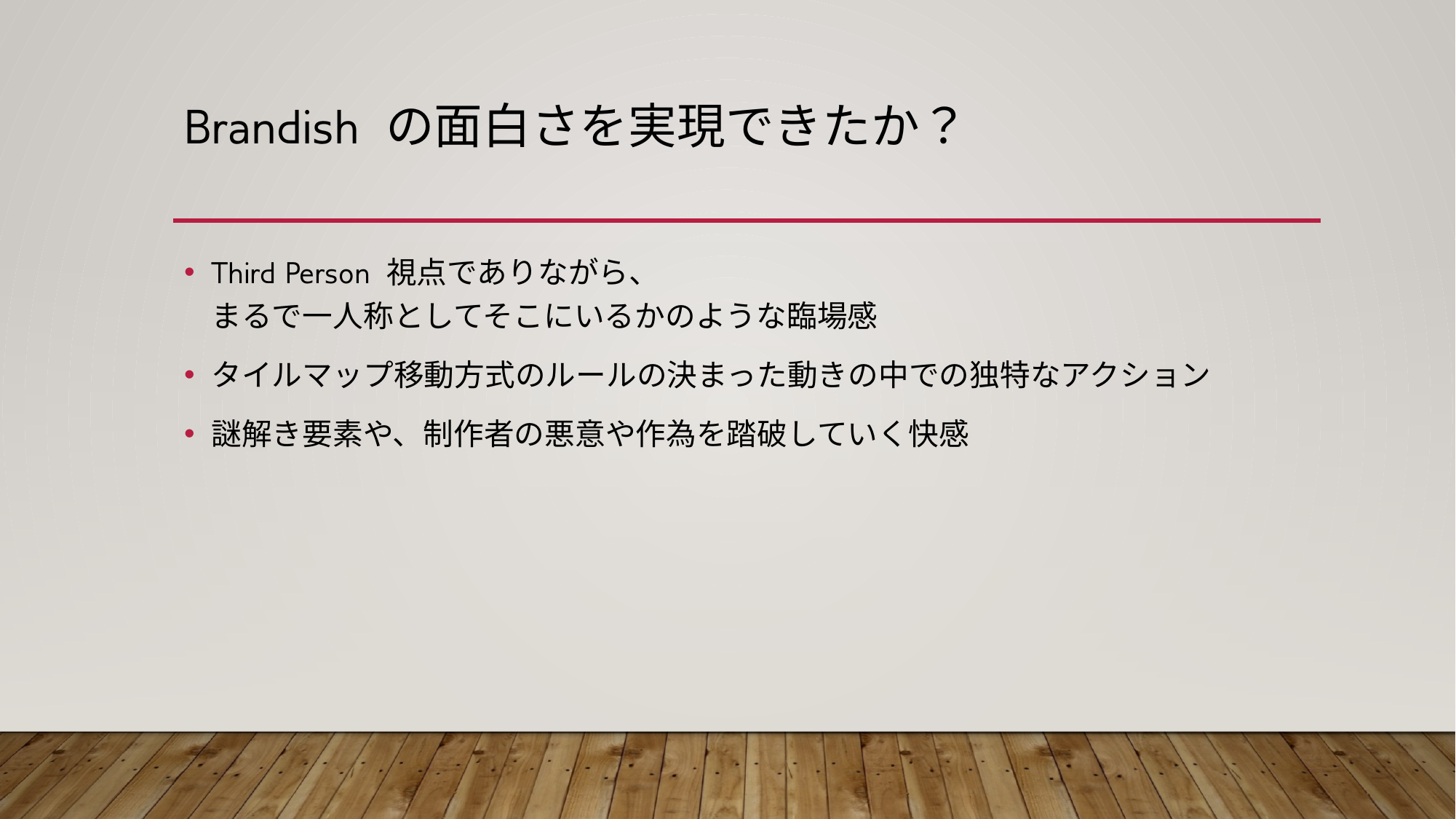

# Brandish の面白さを実現できたか？
Third Person 視点でありながら、
まるで一人称としてそこにいるかのような臨場感
タイルマップ移動方式のルールの決まった動きの中での独特なアクション
謎解き要素や、制作者の悪意や作為を踏破していく快感